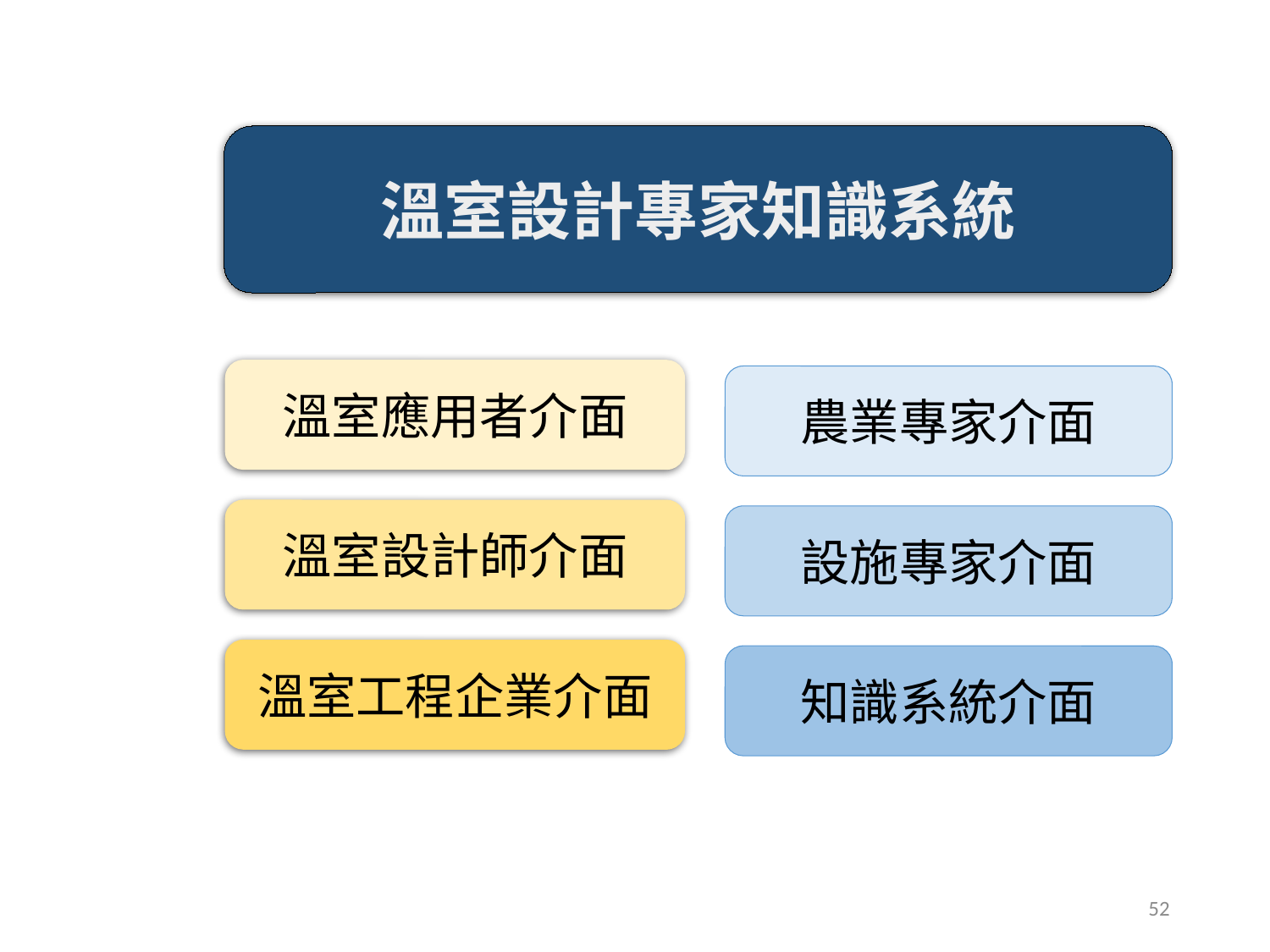

溫室設計專家知識系統
溫室應用者介面
農業專家介面
溫室設計師介面
設施專家介面
溫室工程企業介面
知識系統介面
52